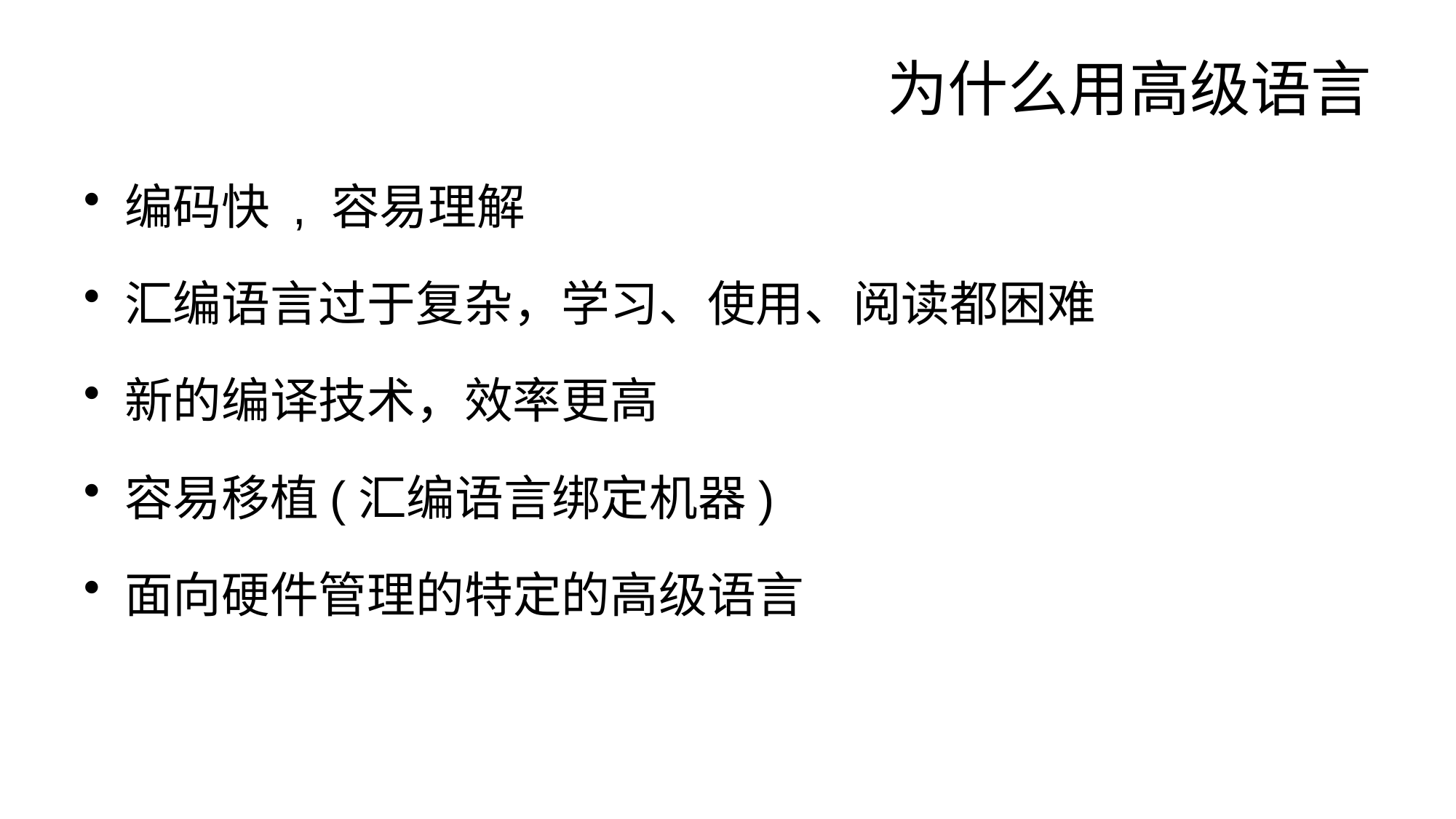

# 为什么用高级语言
编码快 , 容易理解
汇编语言过于复杂，学习、使用、阅读都困难
新的编译技术，效率更高
容易移植(汇编语言绑定机器)
面向硬件管理的特定的高级语言